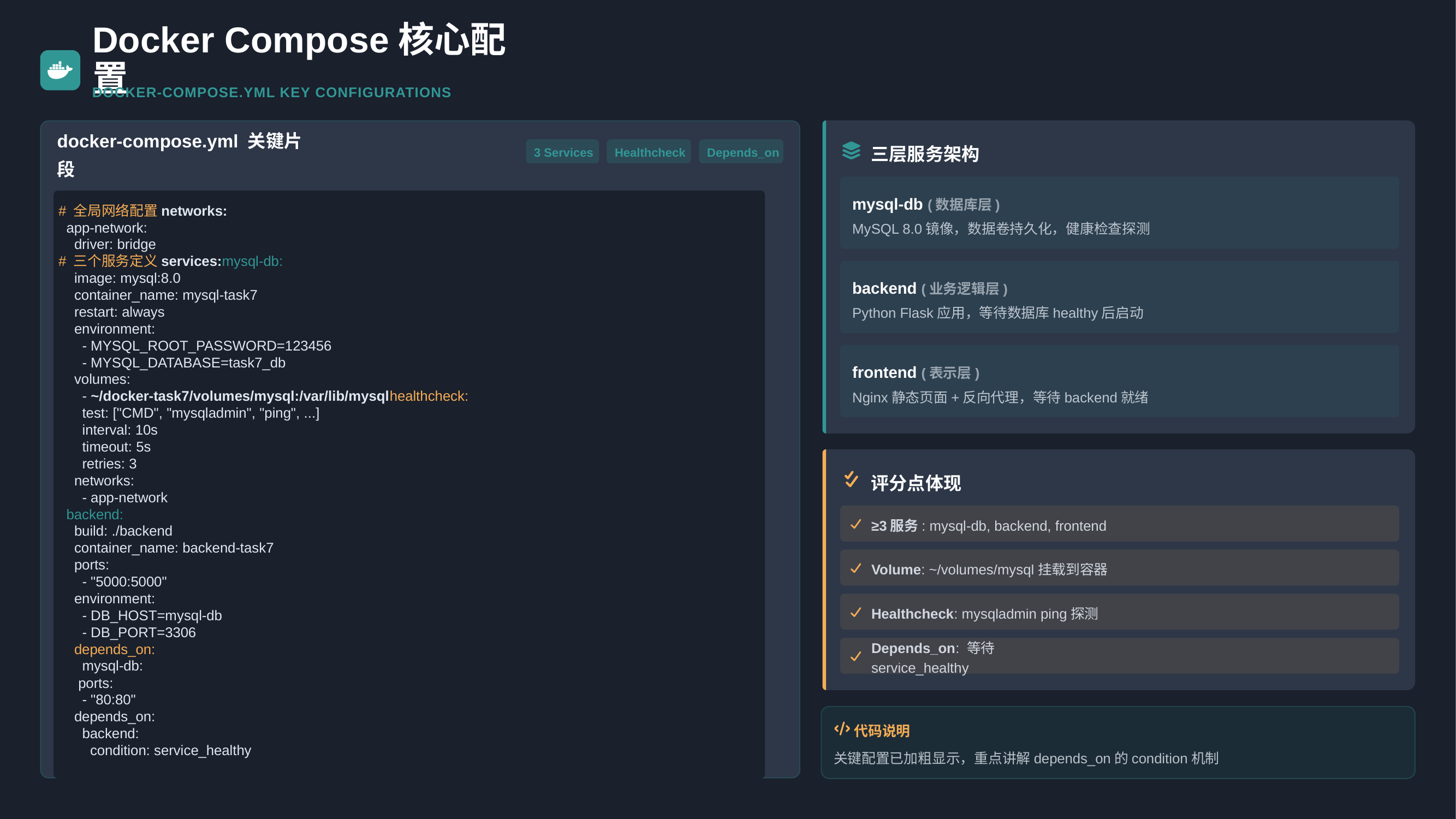

Docker Compose核心配置

DOCKER-COMPOSE.YML KEY CONFIGURATIONS
# 全局网络配置networks:
  app-network:
    driver: bridge
# 三个服务定义services:mysql-db:
    image: mysql:8.0
    container_name: mysql-task7
    restart: always
    environment:
      - MYSQL_ROOT_PASSWORD=123456
      - MYSQL_DATABASE=task7_db
    volumes:
      - ~/docker-task7/volumes/mysql:/var/lib/mysqlhealthcheck:
      test: ["CMD", "mysqladmin", "ping", ...]
      interval: 10s
      timeout: 5s
      retries: 3
    networks:
      - app-network
  backend:
    build: ./backend
    container_name: backend-task7
    ports:
      - "5000:5000"
    environment:
      - DB_HOST=mysql-db
      - DB_PORT=3306
    depends_on:
      mysql-db:
     ports:
      - "80:80"
    depends_on:
      backend:
        condition: service_healthy

三层服务架构
docker-compose.yml 关键片段

3 Services

Healthcheck

Depends_on

mysql-db (数据库层)

MySQL 8.0镜像，数据卷持久化，健康检查探测

backend (业务逻辑层)
Python Flask应用，等待数据库healthy后启动

frontend (表示层)
Nginx静态页面+反向代理，等待backend就绪

评分点体现

≥3服务: mysql-db, backend, frontend

Volume: ~/volumes/mysql挂载到容器

Healthcheck: mysqladmin ping探测

Depends_on: 等待service_healthy

代码说明

关键配置已加粗显示，重点讲解depends_on的condition机制